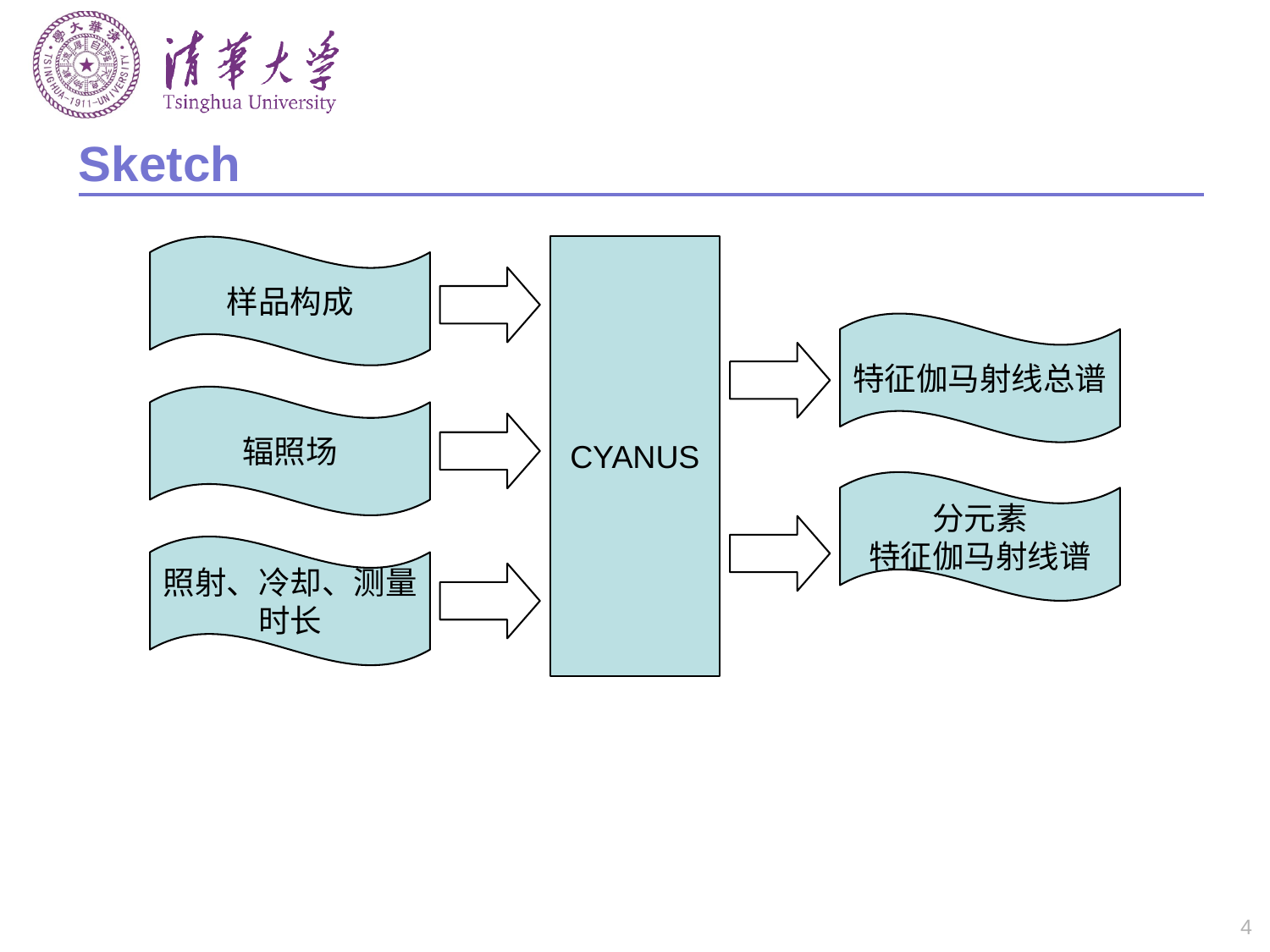

# Sketch
样品构成
CYANUS

特征伽马射线总谱

辐照场

分元素
特征伽马射线谱

照射、冷却、测量时长

4